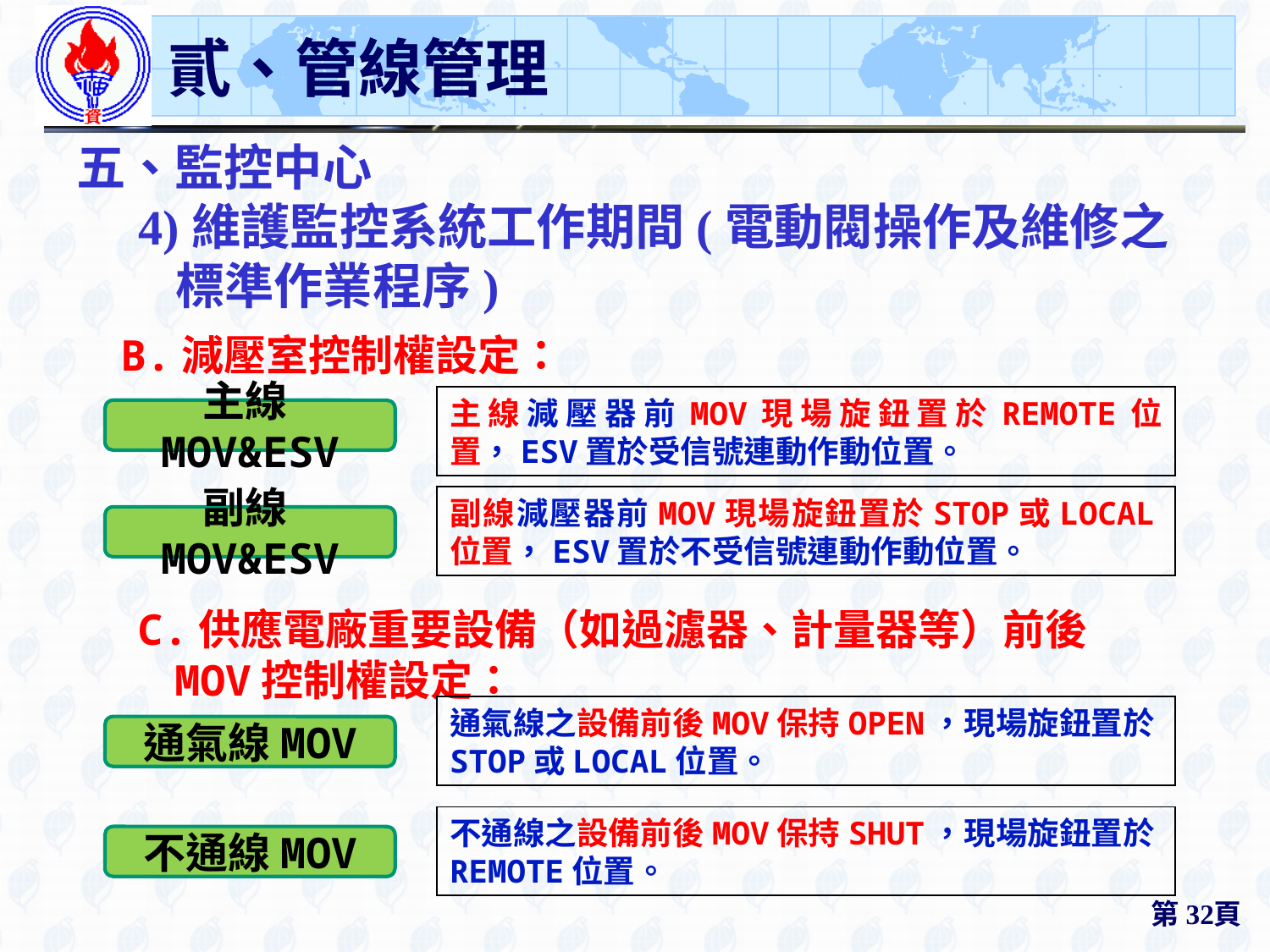

# 貳、管線管理
五、監控中心
4)維護監控系統工作期間(電動閥操作及維修之標準作業程序)
B.減壓室控制權設定：
主線減壓器前MOV現場旋鈕置於REMOTE位置，ESV置於受信號連動作動位置。
主線MOV&ESV
副線減壓器前MOV現場旋鈕置於STOP或LOCAL位置，ESV置於不受信號連動作動位置。
副線MOV&ESV
C.供應電廠重要設備（如過濾器、計量器等）前後MOV控制權設定：
通氣線之設備前後MOV保持OPEN，現場旋鈕置於STOP或LOCAL位置。
通氣線MOV
不通線之設備前後MOV保持SHUT，現場旋鈕置於REMOTE位置。
不通線MOV
第32頁